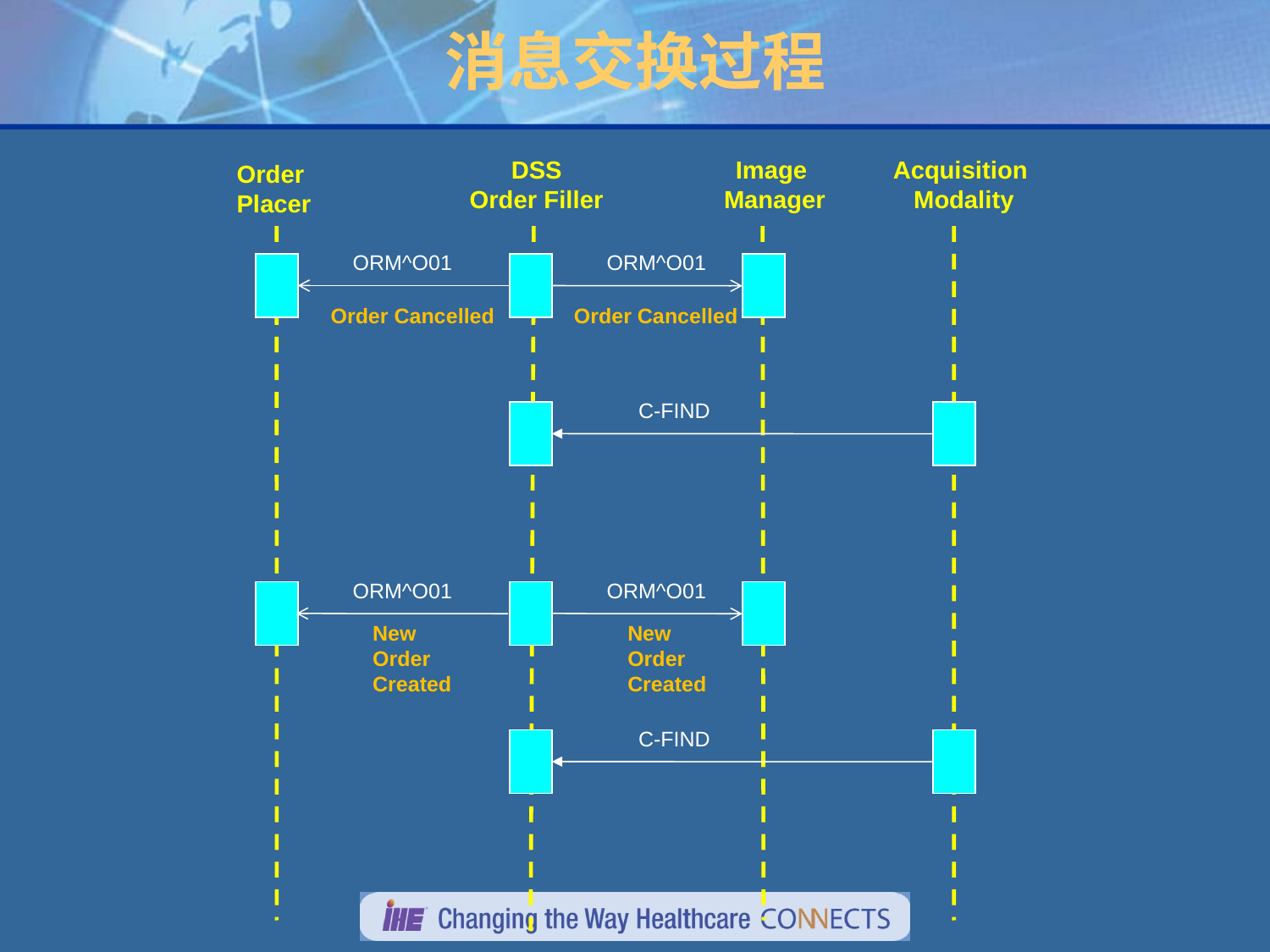

# 消息交换过程
DSS
Order Filler
Image
Manager
Acquisition
Modality
Order
Placer

ORM^O01
ORM^O01

Order Cancelled
Order Cancelled
C-FIND

ORM^O01
ORM^O01

New
Order
Created
New
Order
Created
C-FIND